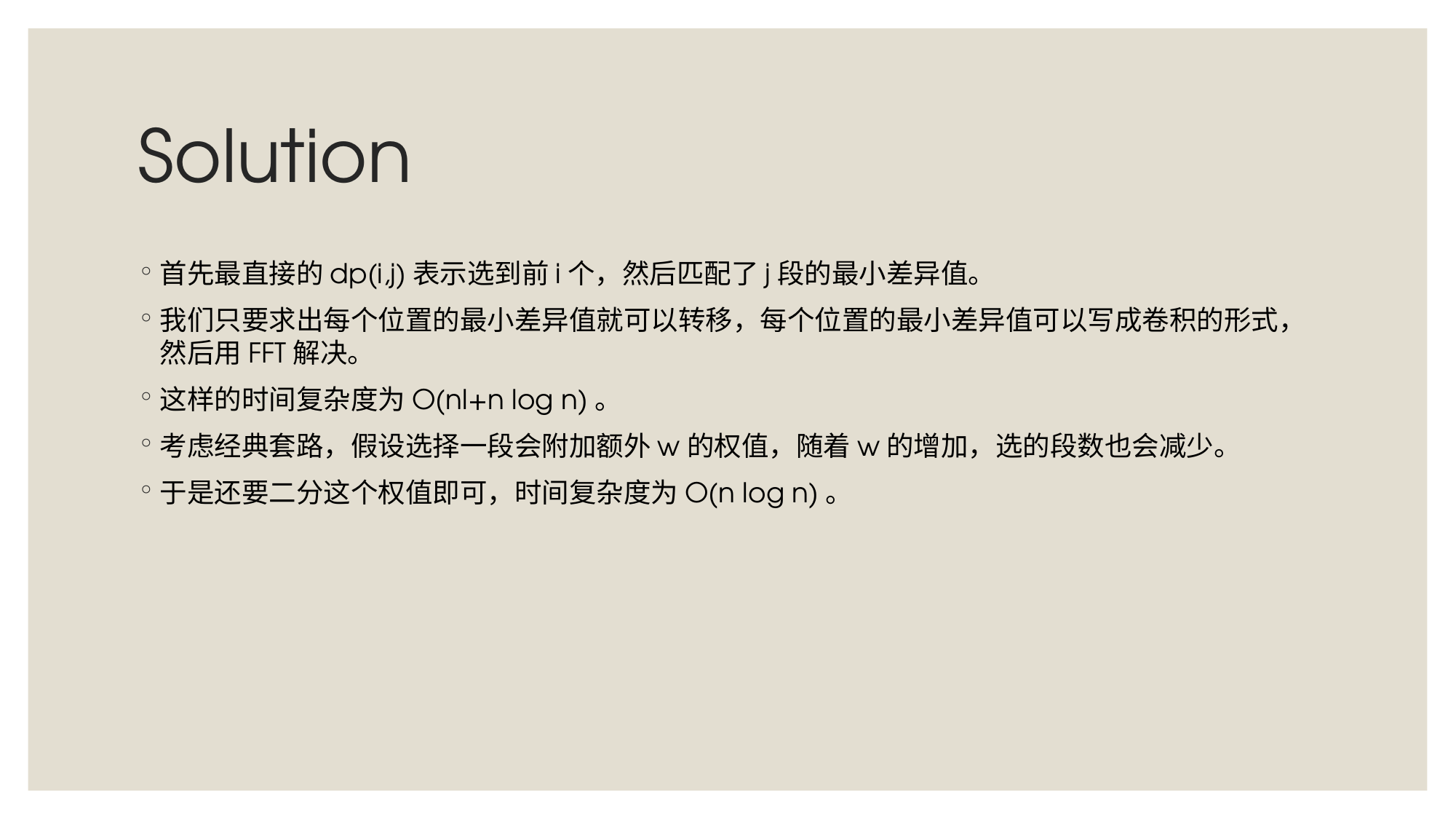

# Solution
首先最直接的dp(i,j)表示选到前i个，然后匹配了j段的最小差异值。
我们只要求出每个位置的最小差异值就可以转移，每个位置的最小差异值可以写成卷积的形式，然后用FFT解决。
这样的时间复杂度为O(nl+n log n)。
考虑经典套路，假设选择一段会附加额外w的权值，随着w的增加，选的段数也会减少。
于是还要二分这个权值即可，时间复杂度为O(n log n)。